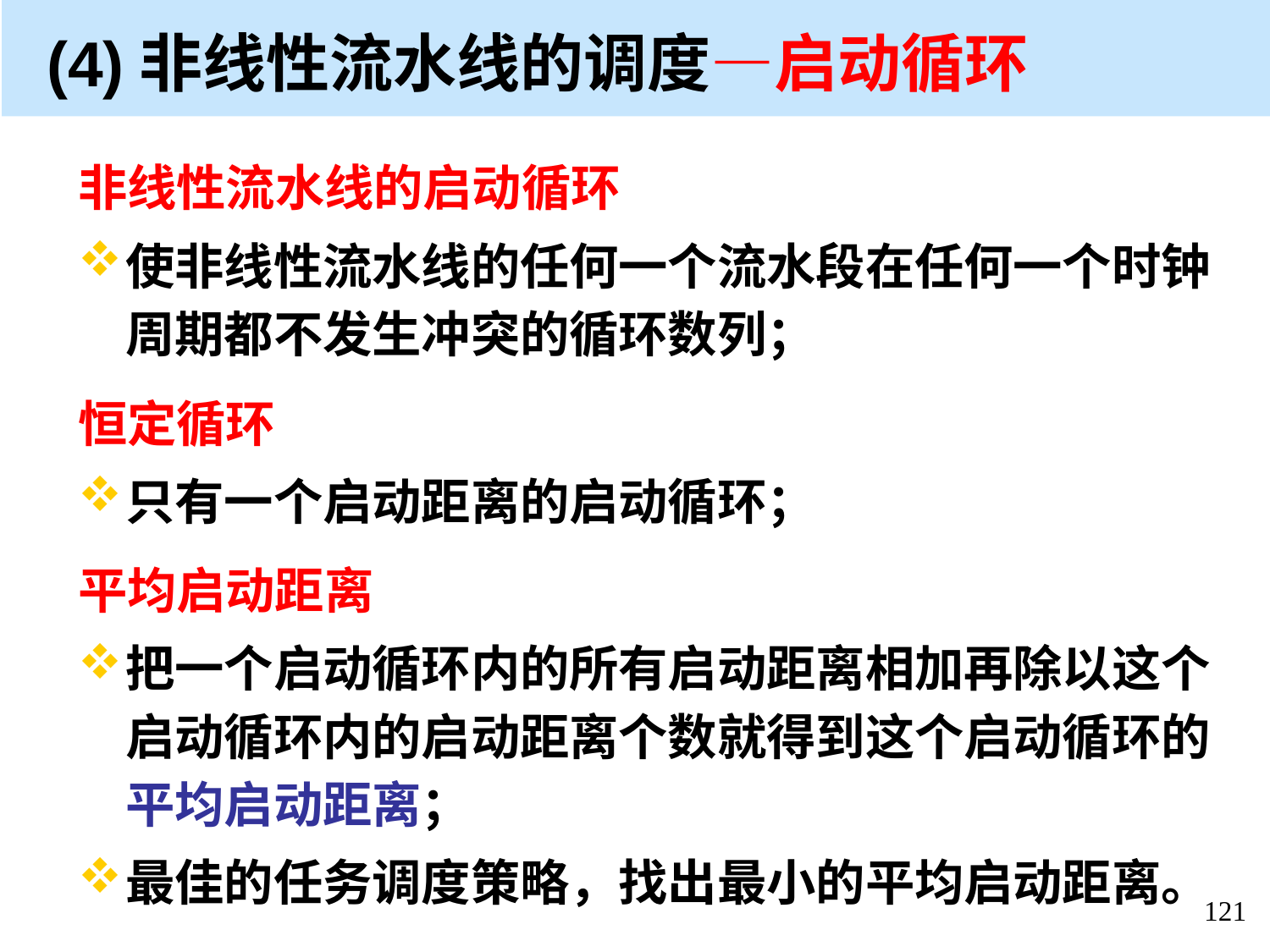

(4)非线性流水线的调度—启动循环
非线性流水线的启动循环
使非线性流水线的任何一个流水段在任何一个时钟周期都不发生冲突的循环数列；
恒定循环
只有一个启动距离的启动循环；
平均启动距离
把一个启动循环内的所有启动距离相加再除以这个启动循环内的启动距离个数就得到这个启动循环的平均启动距离；
最佳的任务调度策略，找出最小的平均启动距离。